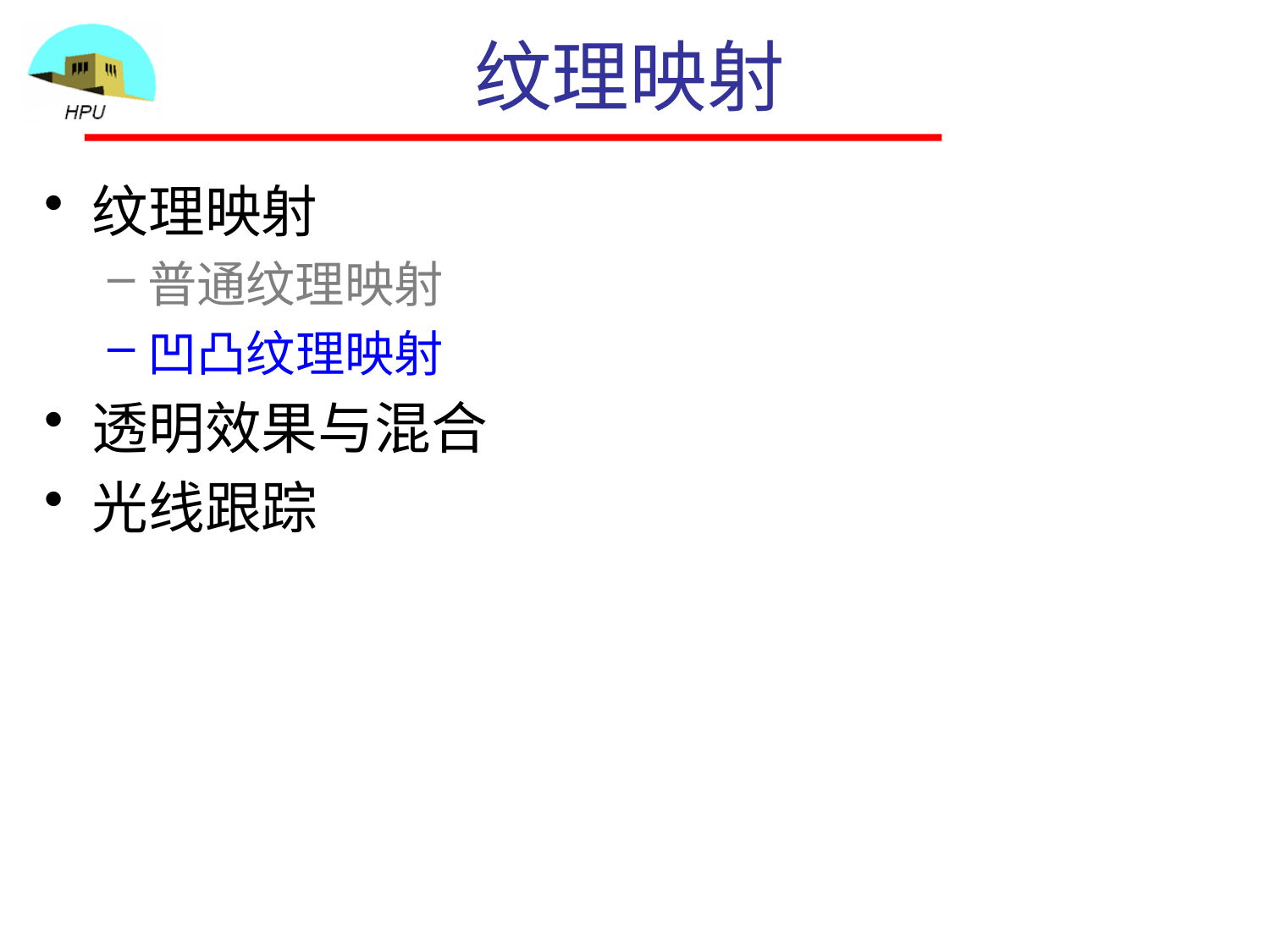

# 纹理映射
纹理映射
普通纹理映射
凹凸纹理映射
透明效果与混合
光线跟踪